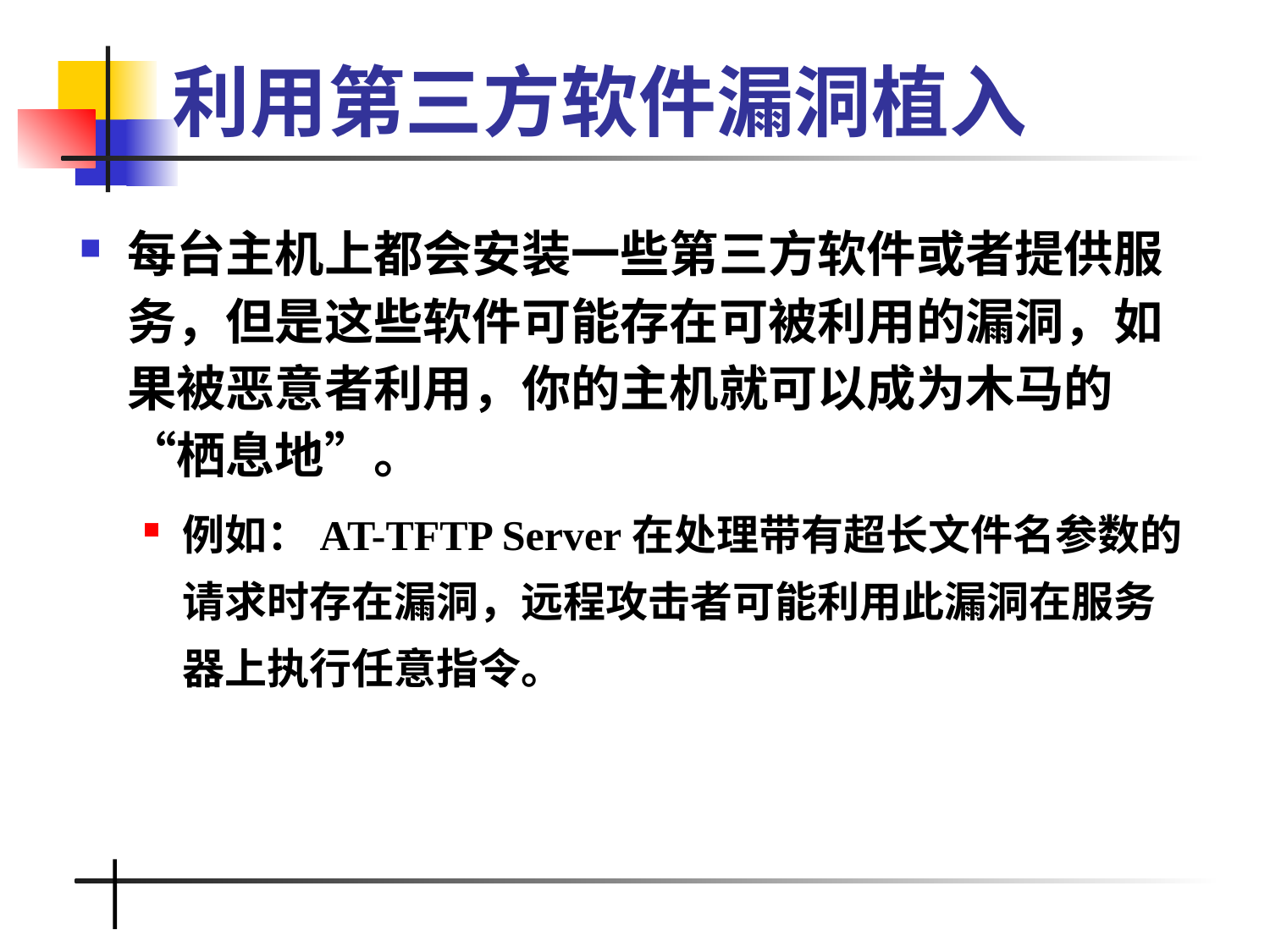

# 利用第三方软件漏洞植入
每台主机上都会安装一些第三方软件或者提供服务，但是这些软件可能存在可被利用的漏洞，如果被恶意者利用，你的主机就可以成为木马的“栖息地”。
例如：AT-TFTP Server在处理带有超长文件名参数的请求时存在漏洞，远程攻击者可能利用此漏洞在服务器上执行任意指令。